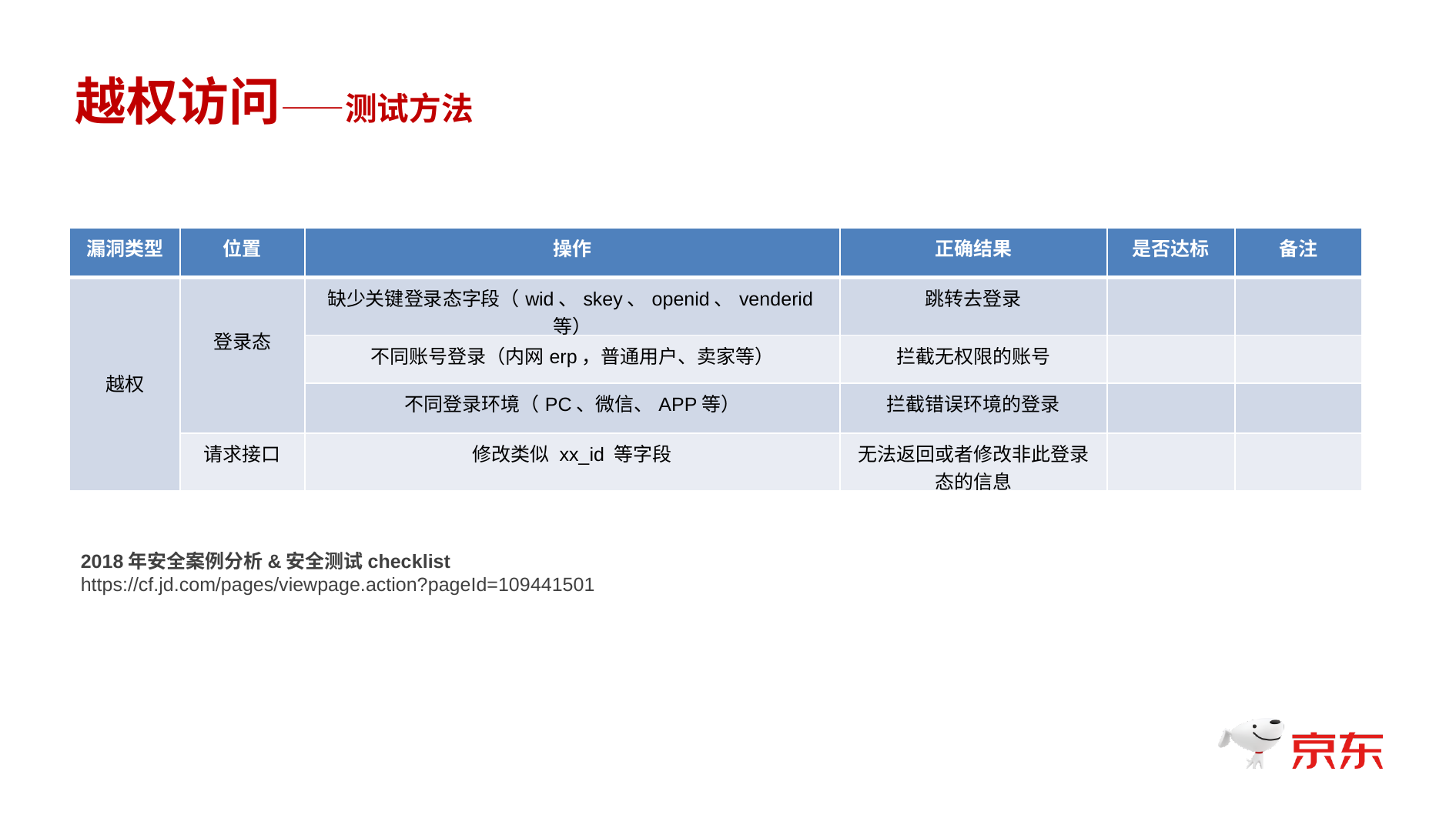

越权访问——测试方法
01
做最好的PPT，给最好的你。更多作品请在稻壳儿搜索：没有肉的鸡腿。
| 漏洞类型 | 位置 | 操作 | 正确结果 | 是否达标 | 备注 |
| --- | --- | --- | --- | --- | --- |
| 越权 | 登录态 | 缺少关键登录态字段（wid、skey、openid、venderid等） | 跳转去登录 |  |  |
|  |  | 不同账号登录（内网erp，普通用户、卖家等） | 拦截无权限的账号 |  |  |
|  |  | 不同登录环境（PC、微信、APP等） | 拦截错误环境的登录 |  |  |
|  | 请求接口 | 修改类似 xx\_id 等字段 | 无法返回或者修改非此登录态的信息 |  |  |
2018年安全案例分析&安全测试checklist
https://cf.jd.com/pages/viewpage.action?pageId=109441501